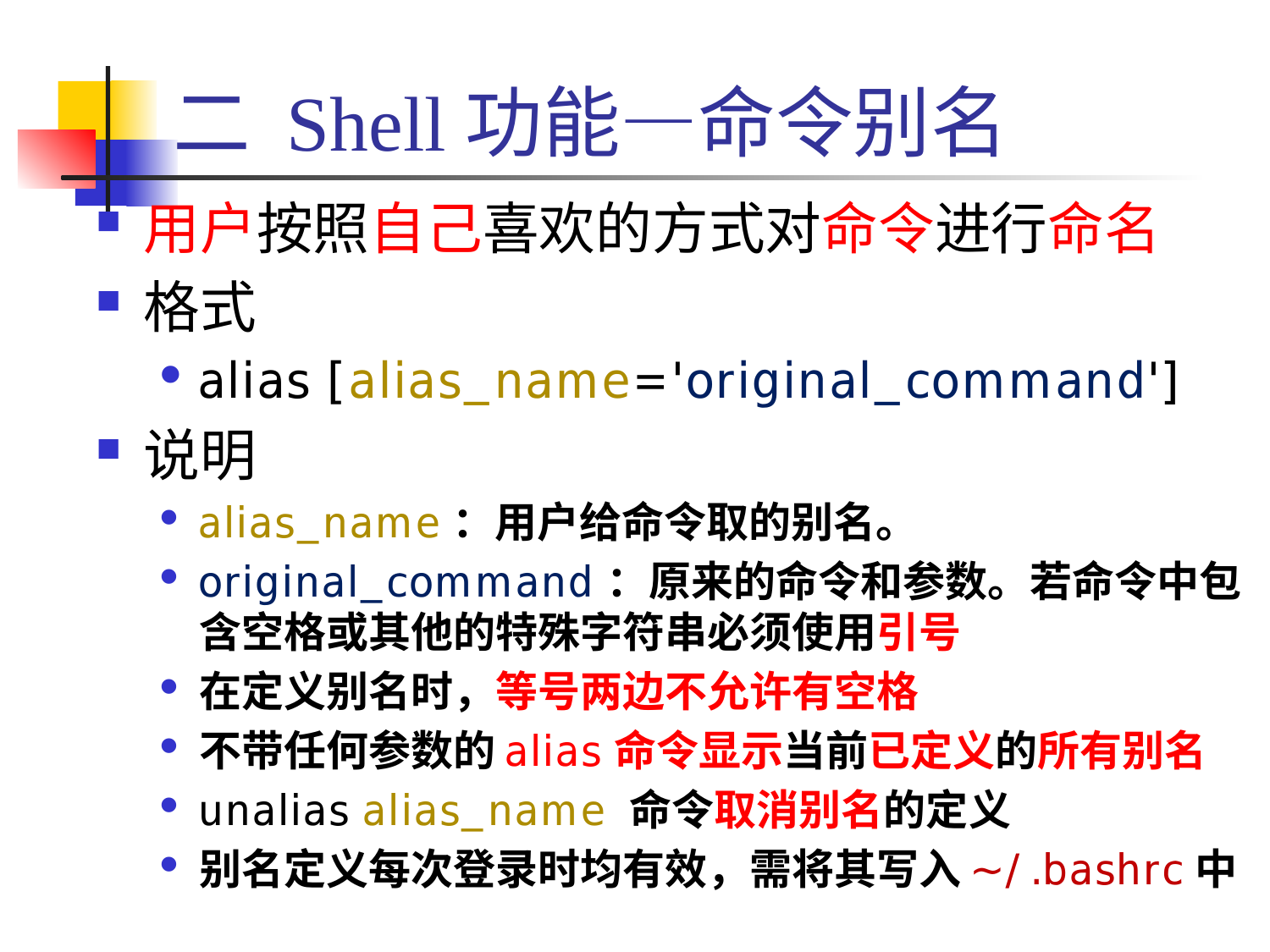

# 二 Shell功能—命令别名
用户按照自己喜欢的方式对命令进行命名
格式
alias [alias_name='original_command']
说明
alias_name：用户给命令取的别名。
original_command：原来的命令和参数。若命令中包含空格或其他的特殊字符串必须使用引号
在定义别名时，等号两边不允许有空格
不带任何参数的alias命令显示当前已定义的所有别名
unalias alias_name 命令取消别名的定义
别名定义每次登录时均有效，需将其写入~/.bashrc中